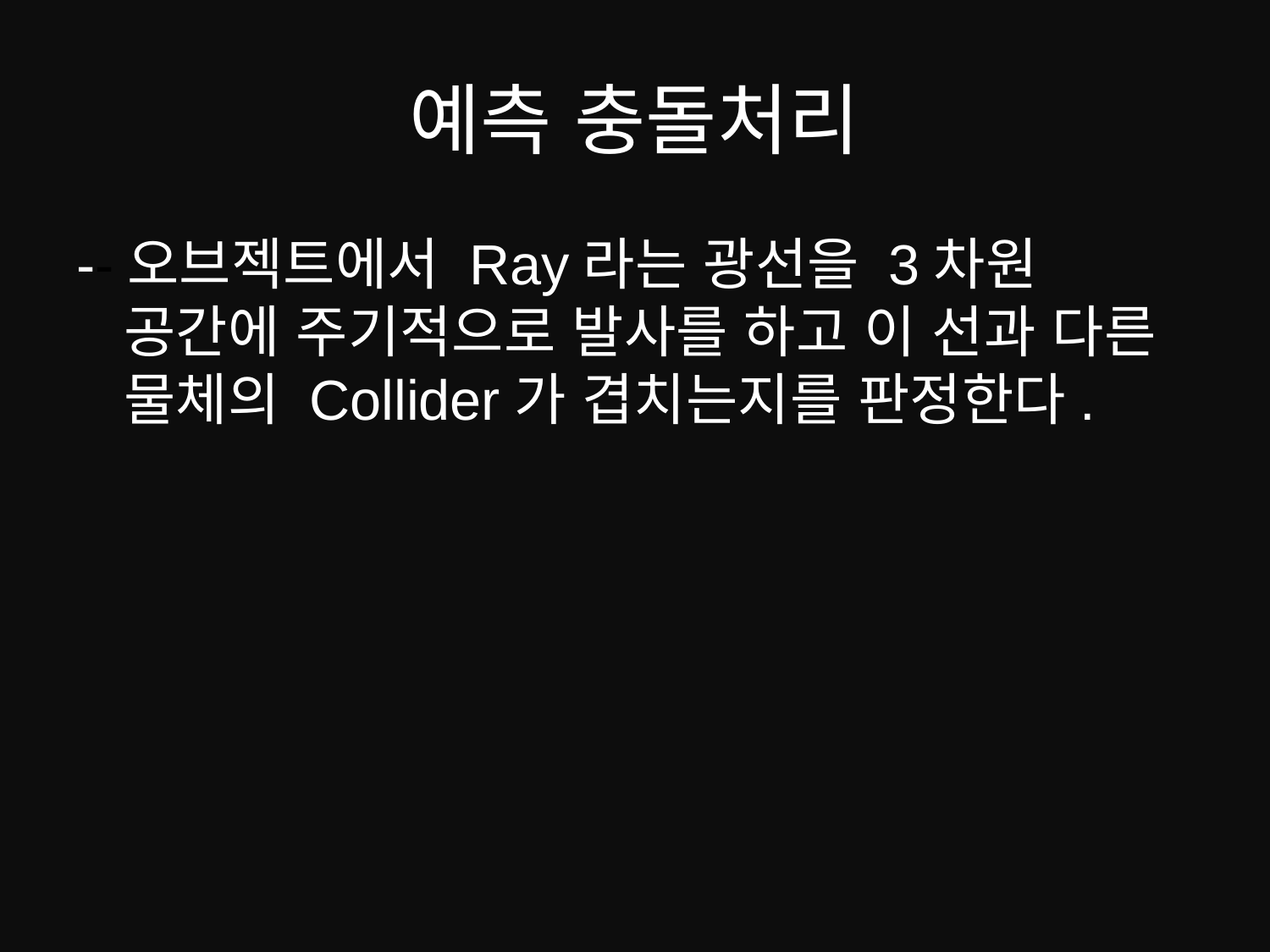

# 예측 충돌처리
--오브젝트에서 Ray라는 광선을 3차원 공간에 주기적으로 발사를 하고 이 선과 다른 물체의 Collider가 겹치는지를 판정한다.